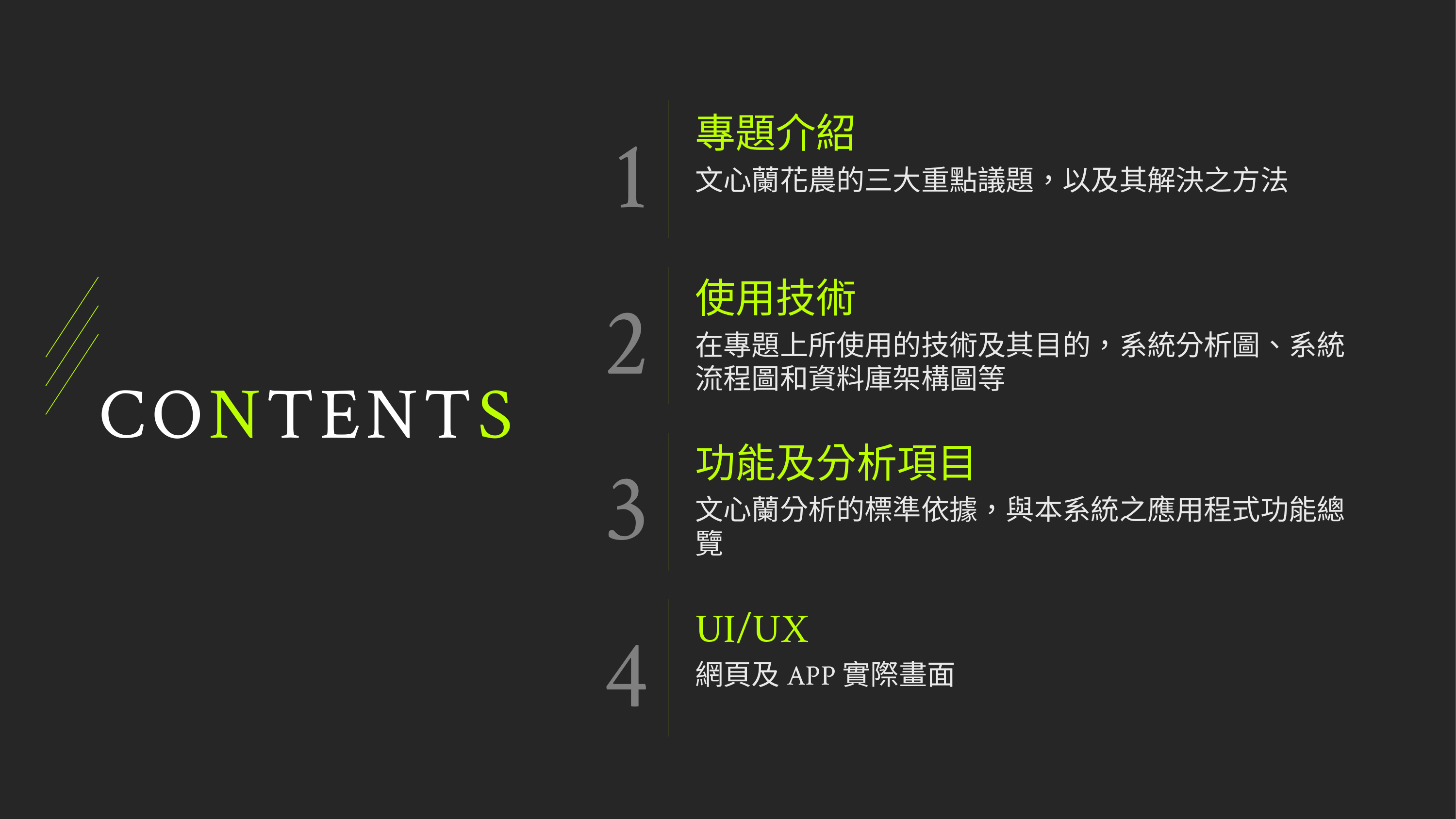

專題介紹
文心蘭花農的三大重點議題，以及其解決之方法
使用技術
在專題上所使用的技術及其目的，系統分析圖、系統流程圖和資料庫架構圖等
# CONTENTS
功能及分析項目
文心蘭分析的標準依據，與本系統之應用程式功能總覽
UI/UX
網頁及APP實際畫面